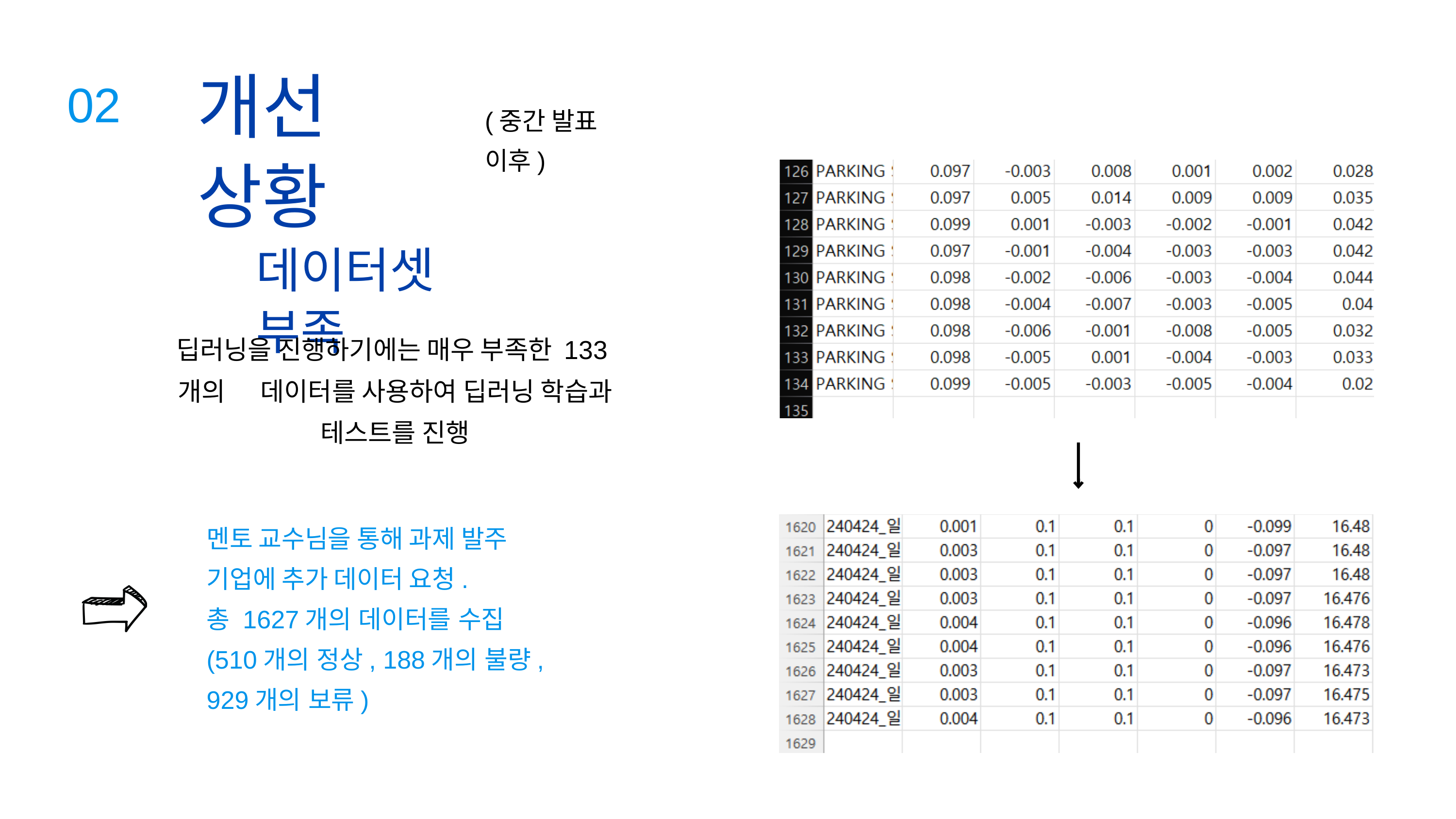

개선 상황
02
(중간 발표 이후)

데이터셋 부족
딥러닝을 진행하기에는 매우 부족한 133개의      데이터를 사용하여 딥러닝 학습과 테스트를 진행

멘토 교수님을 통해 과제 발주 기업에 추가 데이터 요청.
총 1627개의 데이터를 수집
(510개의 정상, 188개의 불량,
929개의 보류)